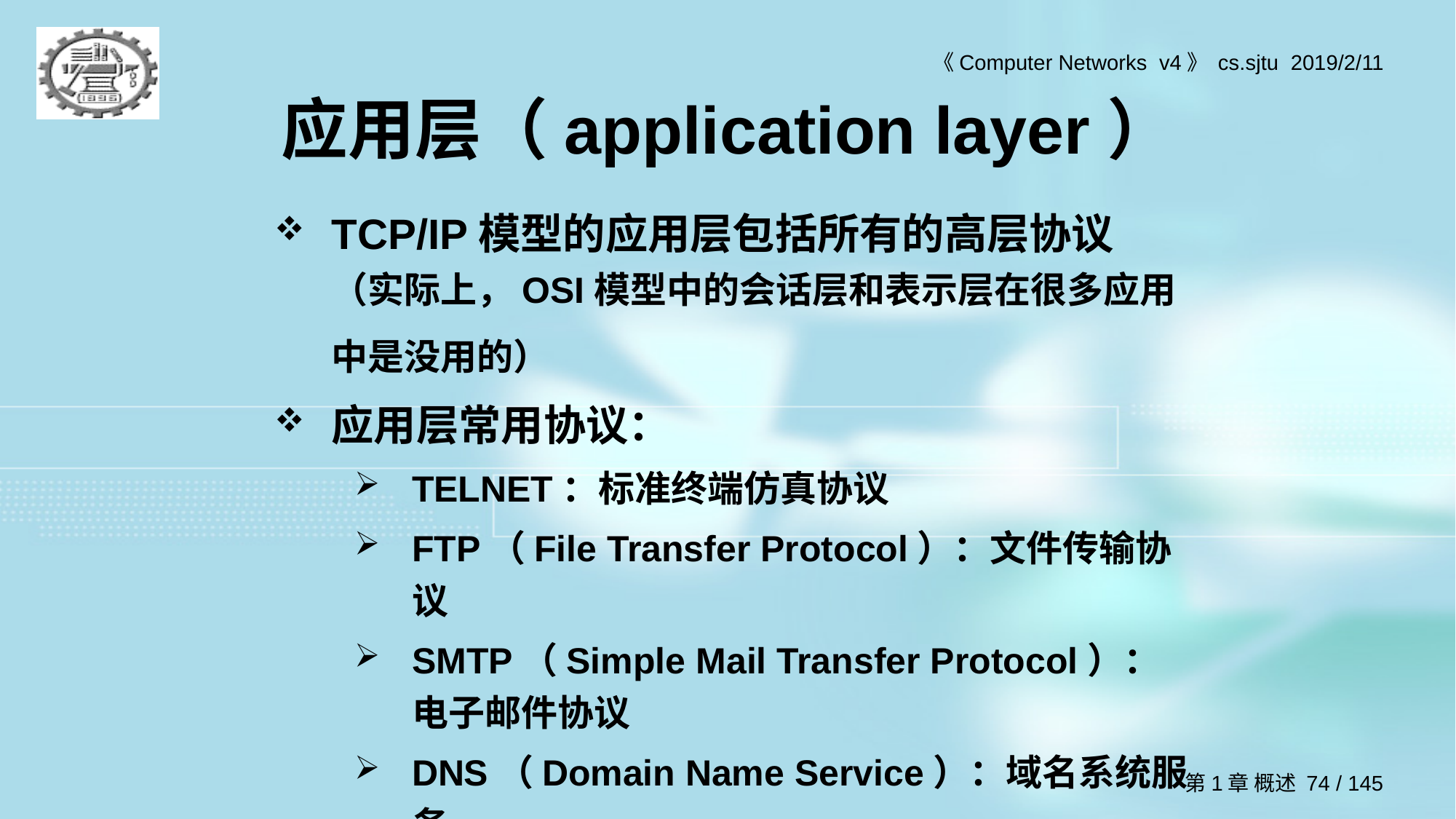

# 应用层（application layer）
TCP/IP模型的应用层包括所有的高层协议  （实际上，OSI模型中的会话层和表示层在很多应用中是没用的）
应用层常用协议：
TELNET：标准终端仿真协议
FTP（File Transfer Protocol）：文件传输协议
SMTP（Simple Mail Transfer Protocol）：     电子邮件协议
DNS（Domain Name Service）：域名系统服务